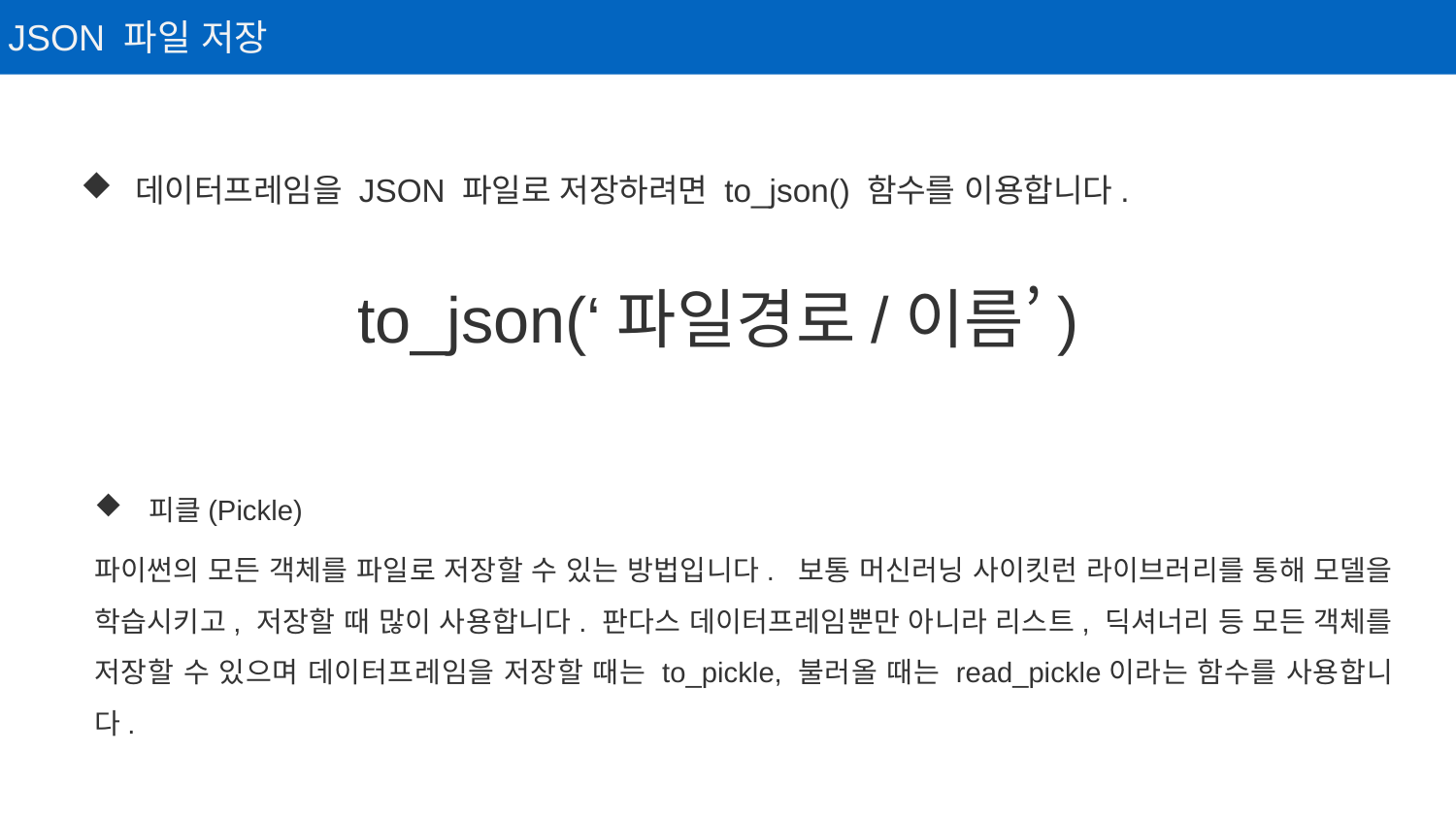

JSON 파일 저장

데이터프레임을 JSON 파일로 저장하려면 to_json() 함수를 이용합니다.
to_json(‘파일경로/이름’)
피클(Pickle)
파이썬의 모든 객체를 파일로 저장할 수 있는 방법입니다.  보통 머신러닝 사이킷런 라이브러리를 통해 모델을 학습시키고, 저장할 때 많이 사용합니다. 판다스 데이터프레임뿐만 아니라 리스트, 딕셔너리 등 모든 객체를 저장할 수 있으며 데이터프레임을 저장할 때는 to_pickle, 불러올 때는 read_pickle이라는 함수를 사용합니다.